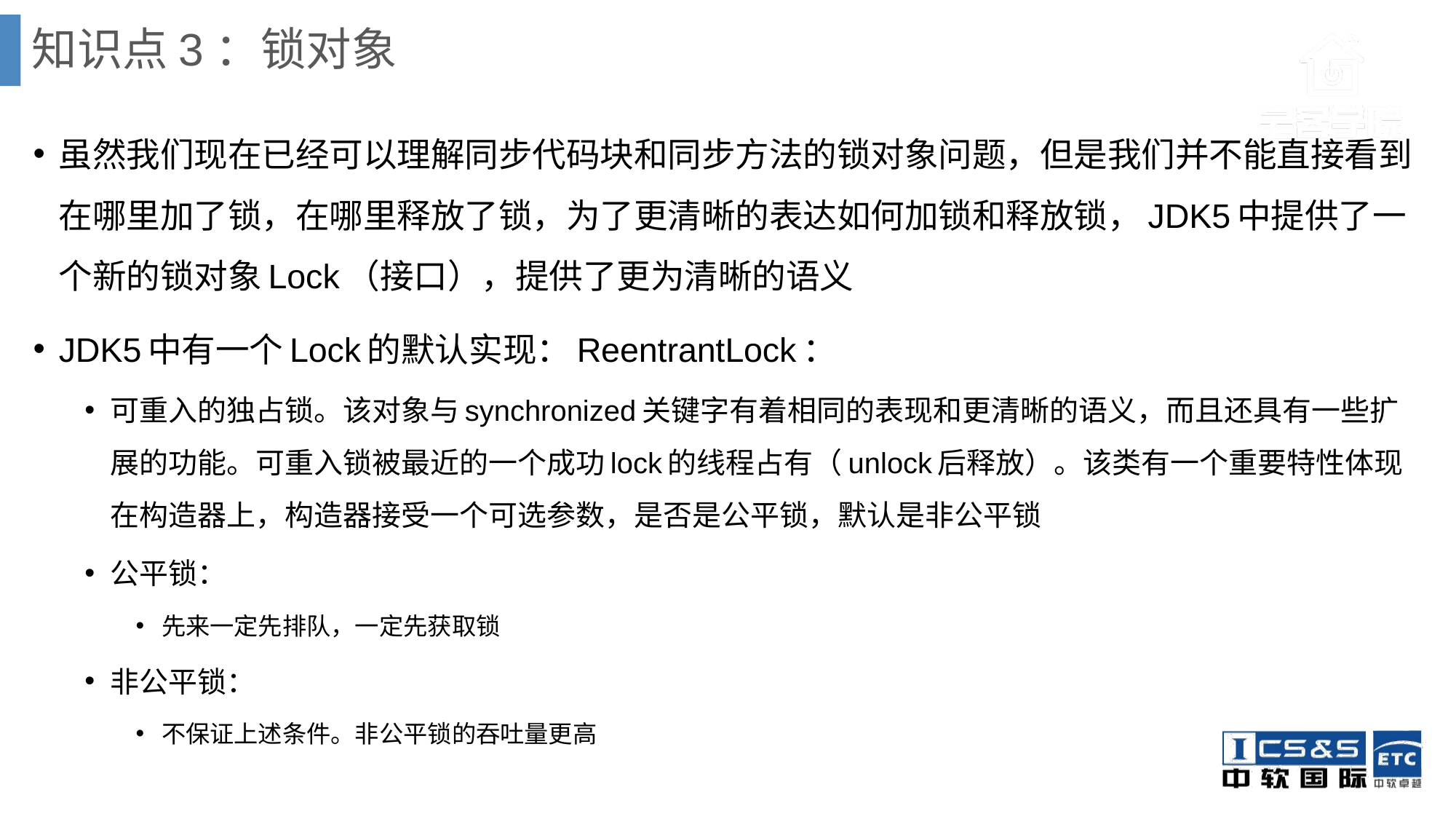

# 知识点3：锁对象
虽然我们现在已经可以理解同步代码块和同步方法的锁对象问题，但是我们并不能直接看到在哪里加了锁，在哪里释放了锁，为了更清晰的表达如何加锁和释放锁，JDK5中提供了一个新的锁对象Lock（接口），提供了更为清晰的语义
JDK5中有一个Lock的默认实现：ReentrantLock：
可重入的独占锁。该对象与synchronized关键字有着相同的表现和更清晰的语义，而且还具有一些扩展的功能。可重入锁被最近的一个成功lock的线程占有（unlock后释放）。该类有一个重要特性体现在构造器上，构造器接受一个可选参数，是否是公平锁，默认是非公平锁
公平锁：
先来一定先排队，一定先获取锁
非公平锁：
不保证上述条件。非公平锁的吞吐量更高